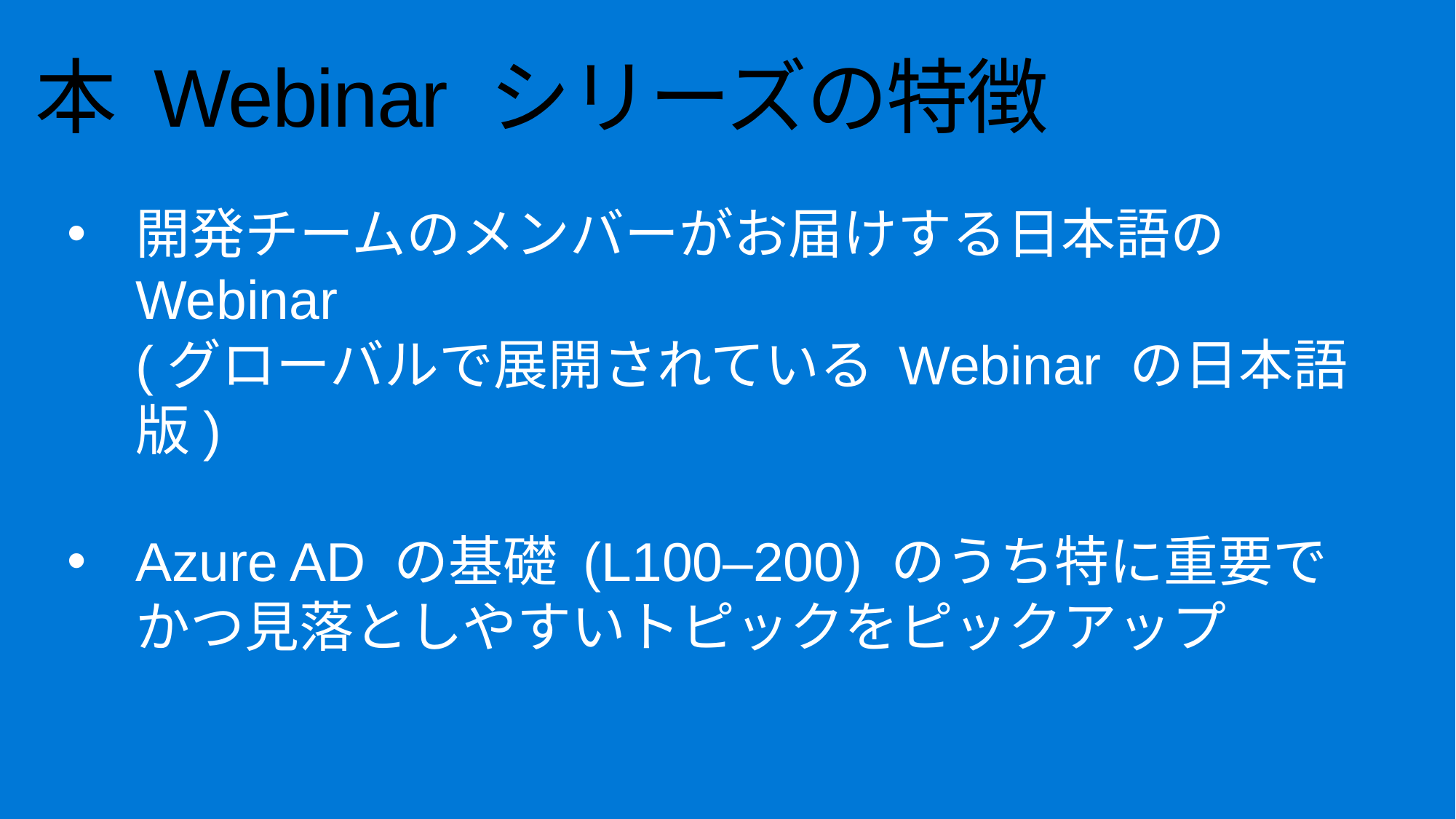

# 本 Webinar シリーズの特徴
開発チームのメンバーがお届けする日本語の Webinar
(グローバルで展開されている Webinar の日本語版)

Azure AD の基礎 (L100–200) のうち特に重要でかつ見落としやすいトピックをピックアップ